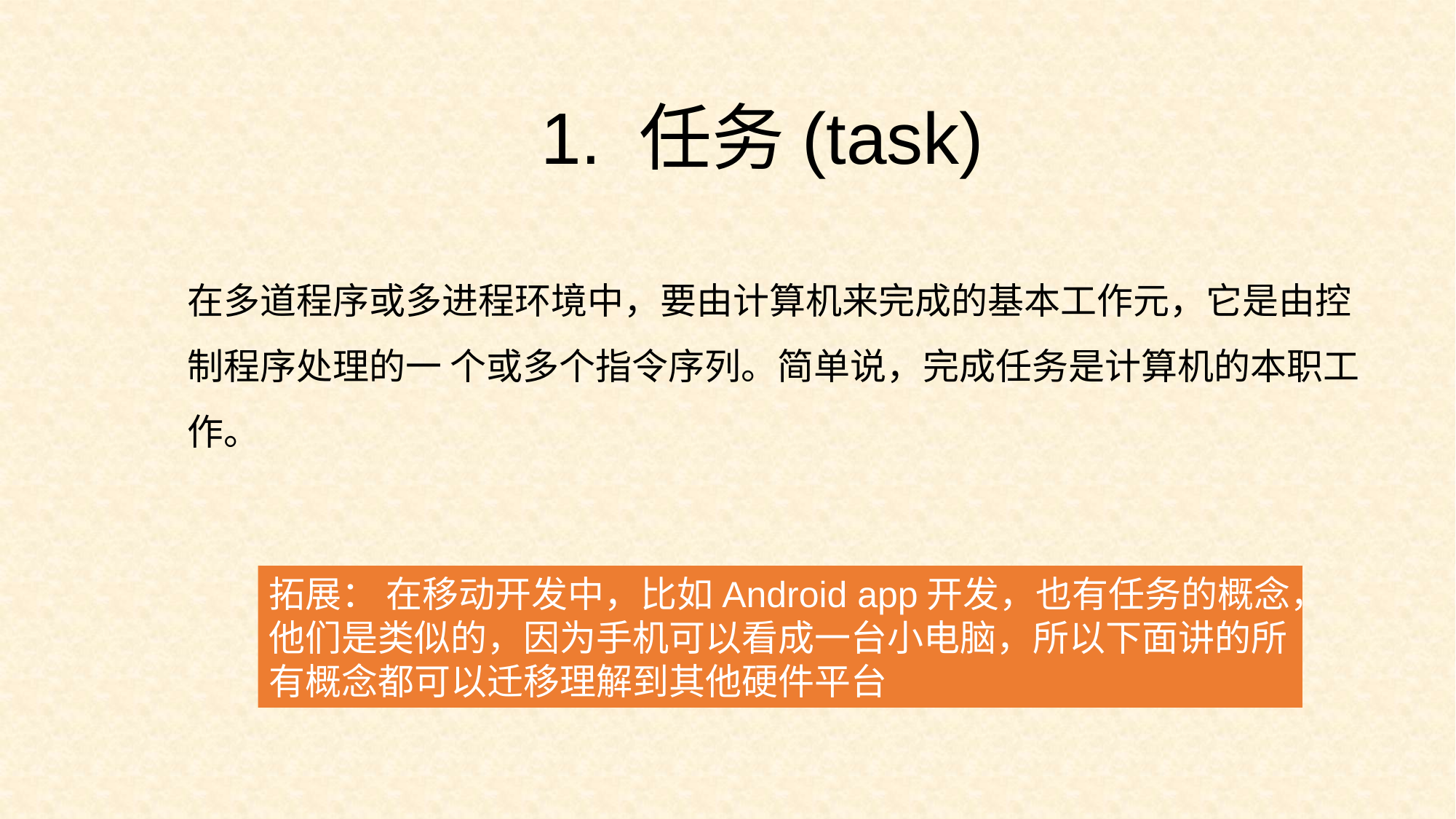

1. 任务(task)
在多道程序或多进程环境中，要由计算机来完成的基本工作元，它是由控制程序处理的一 个或多个指令序列。简单说，完成任务是计算机的本职工作。

拓展： 在移动开发中，比如Android app开发，也有任务的概念，他们是类似的，因为手机可以看成一台小电脑，所以下面讲的所有概念都可以迁移理解到其他硬件平台